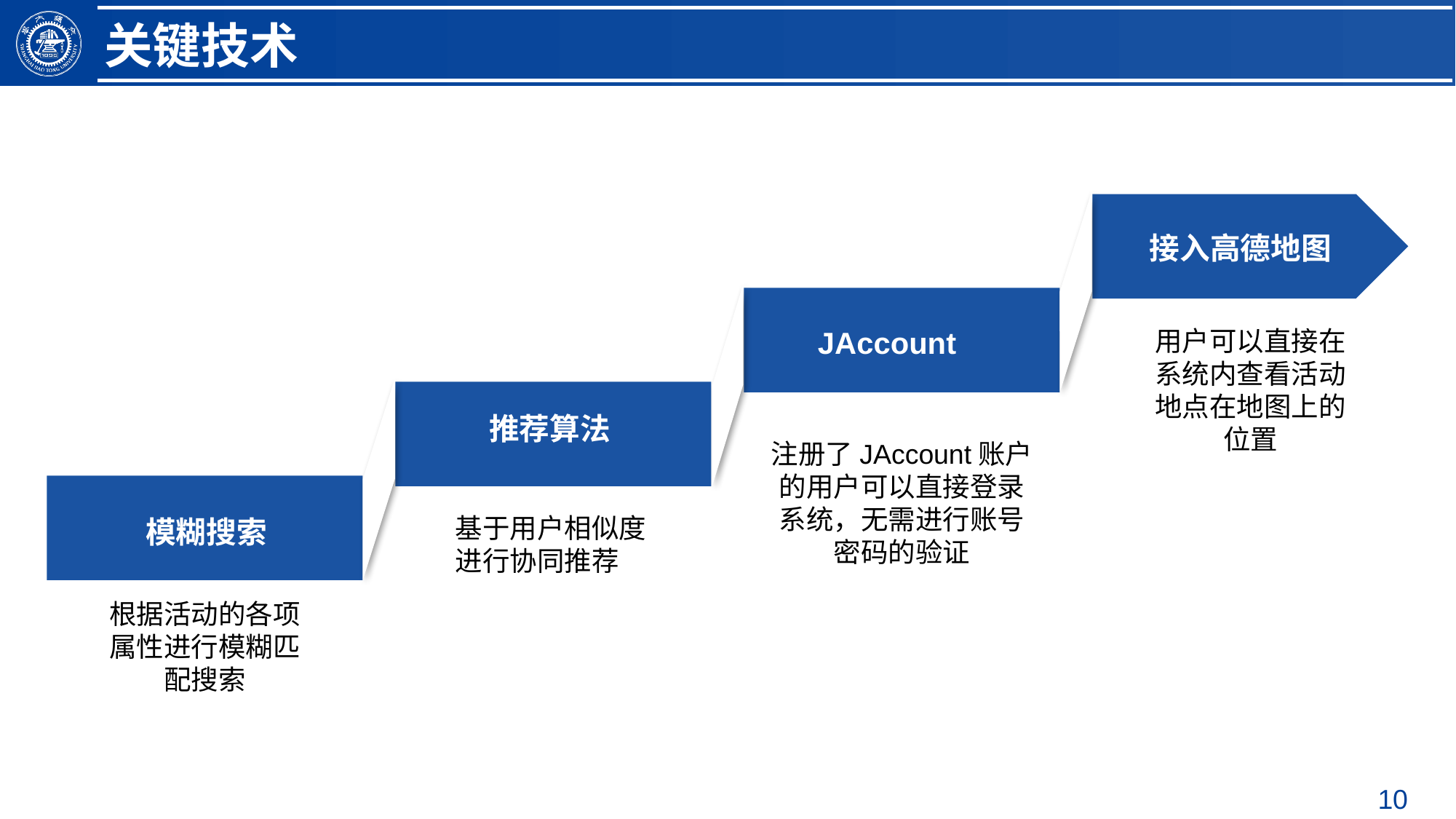

关键技术

接入高德地图

JAccount
用户可以直接在
系统内查看活动
地点在地图上的
位置

推荐算法
注册了JAccount账户
的用户可以直接登录
系统，无需进行账号
密码的验证

基于用户相似度进行协同推荐
模糊搜索
根据活动的各项属性进行模糊匹配搜索

10